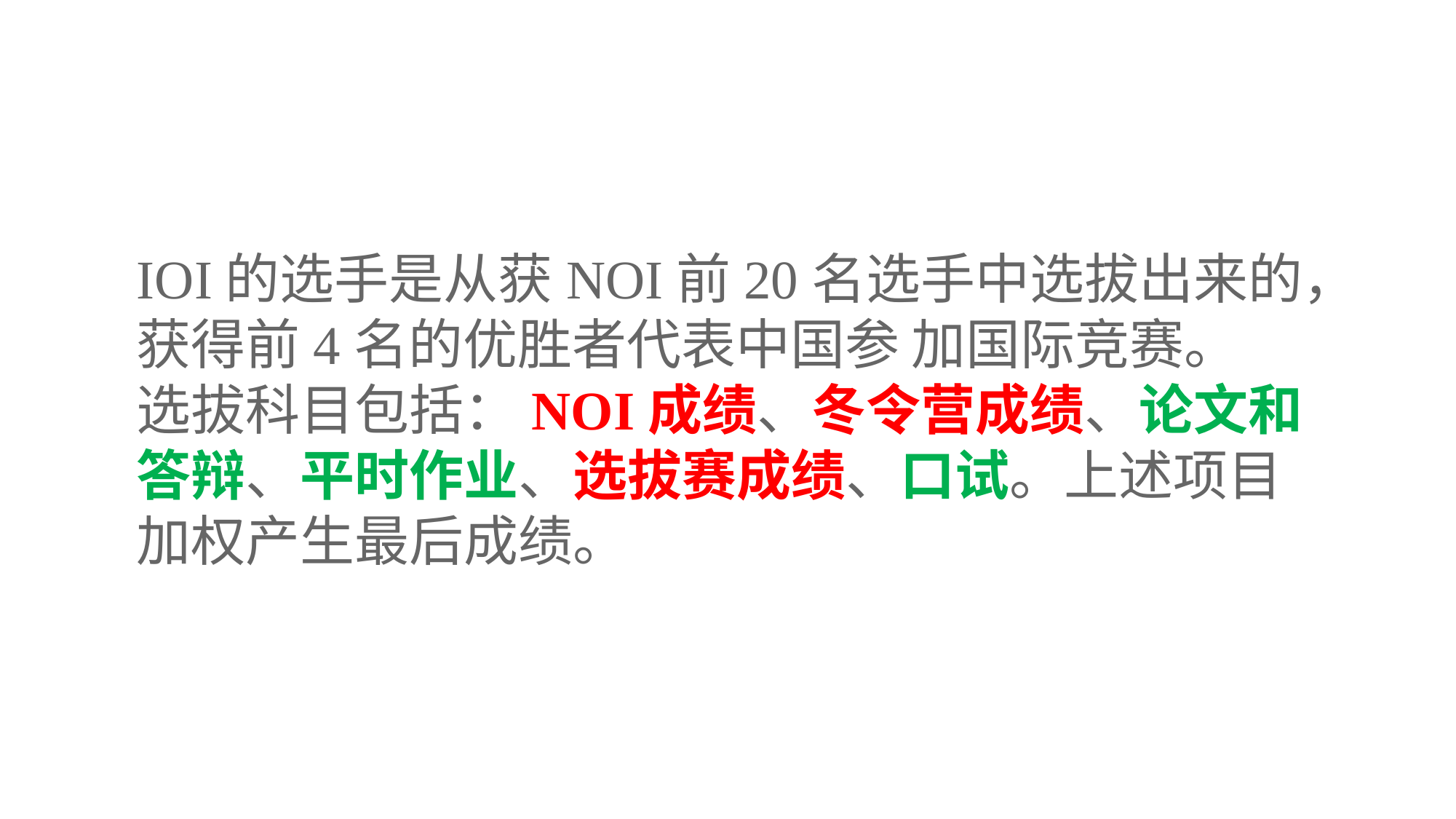

IOI的选手是从获NOI前20名选手中选拔出来的，获得前4名的优胜者代表中国参 加国际竞赛。
选拔科目包括：NOI成绩、冬令营成绩、论文和答辩、平时作业、选拔赛成绩、口试。上述项目加权产生最后成绩。